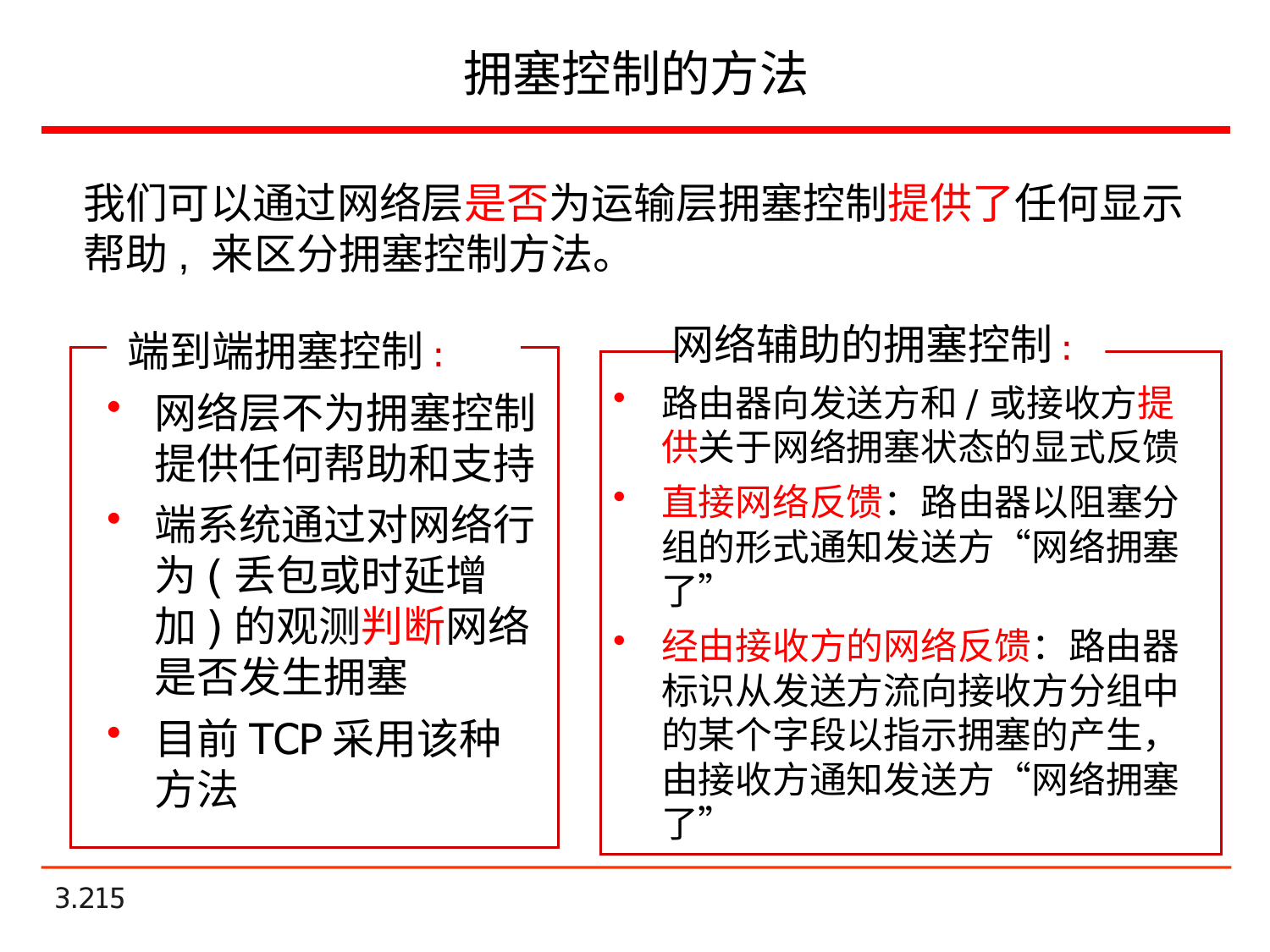

# 拥塞控制的方法
我们可以通过网络层是否为运输层拥塞控制提供了任何显示帮助, 来区分拥塞控制方法。

     网络辅助的拥塞控制:
路由器向发送方和/或接收方提供关于网络拥塞状态的显式反馈
直接网络反馈：路由器以阻塞分组的形式通知发送方“网络拥塞了”
经由接收方的网络反馈：路由器标识从发送方流向接收方分组中的某个字段以指示拥塞的产生，由接收方通知发送方“网络拥塞了”

 端到端拥塞控制:
网络层不为拥塞控制提供任何帮助和支持
端系统通过对网络行为(丢包或时延增加)的观测判断网络是否发生拥塞
目前TCP采用该种方法